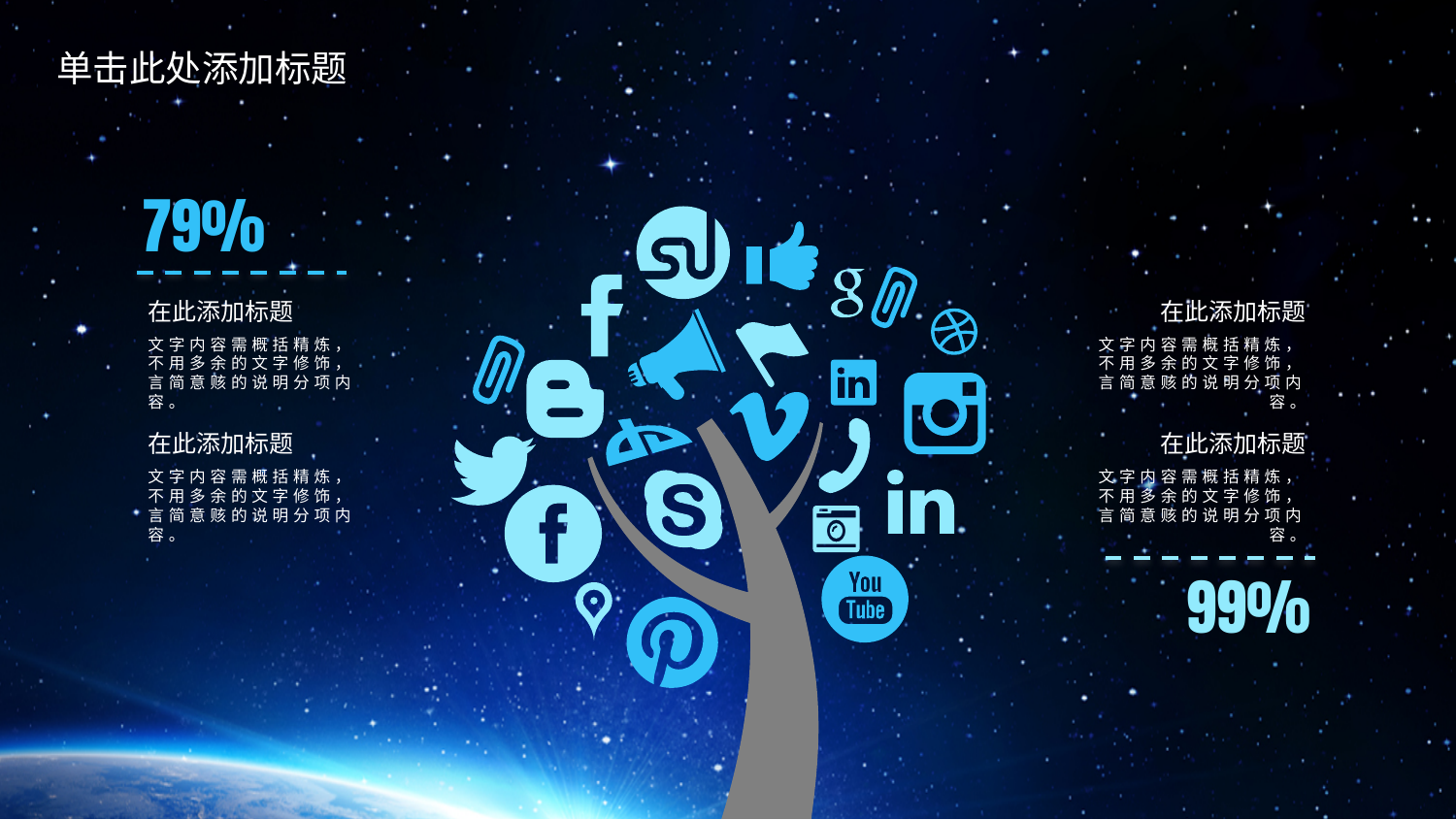

79%

在此添加标题
文字内容需概括精炼，不用多余的文字修饰，言简意赅的说明分项内容。
在此添加标题
文字内容需概括精炼，不用多余的文字修饰，言简意赅的说明分项内容。

在此添加标题
文字内容需概括精炼，不用多余的文字修饰，言简意赅的说明分项内容。
在此添加标题
文字内容需概括精炼，不用多余的文字修饰，言简意赅的说明分项内容。

99%